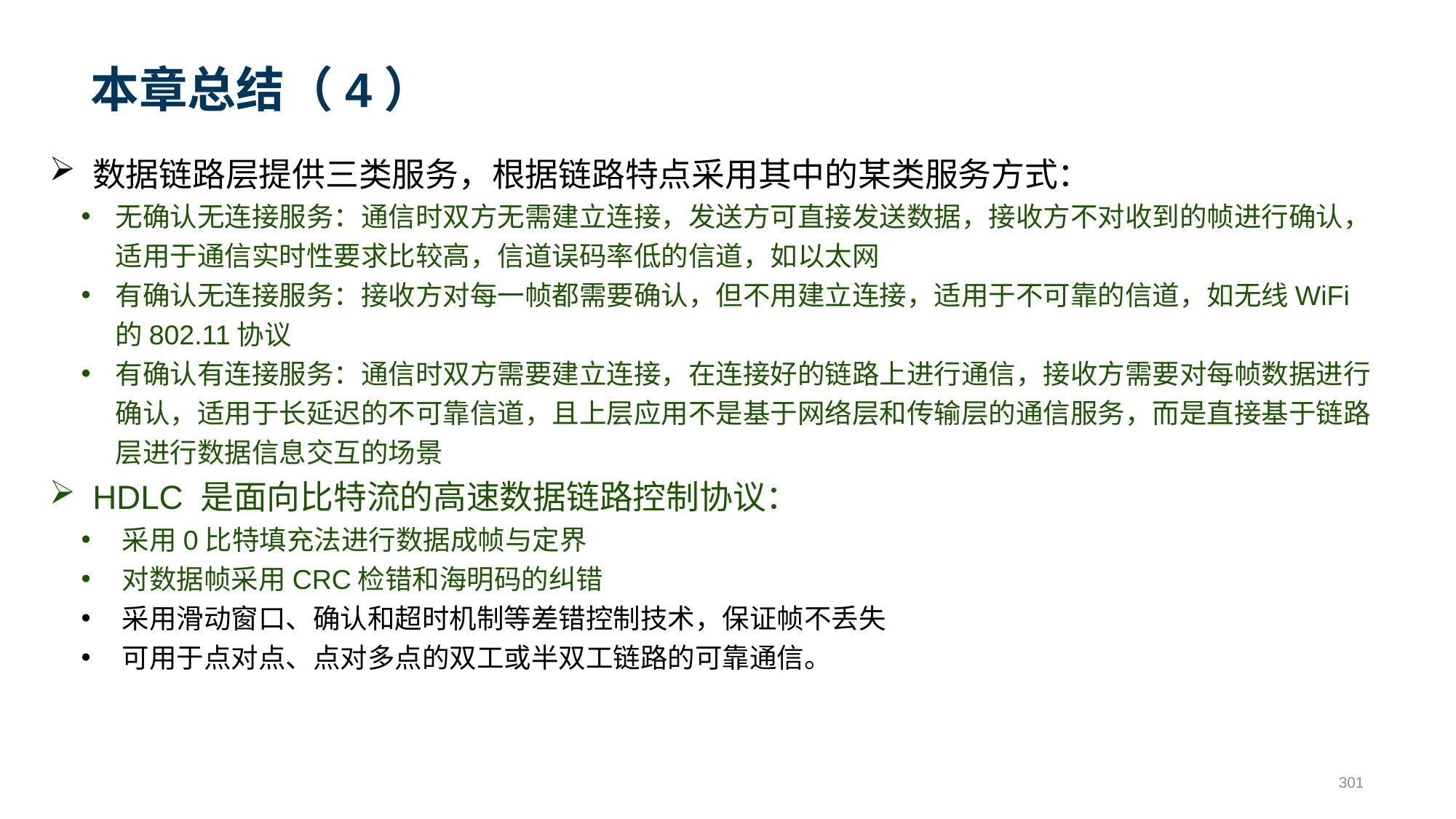

# 本章总结（4）
数据链路层提供三类服务，根据链路特点采用其中的某类服务方式：
无确认无连接服务：通信时双方无需建立连接，发送方可直接发送数据，接收方不对收到的帧进行确认，适用于通信实时性要求比较高，信道误码率低的信道，如以太网
有确认无连接服务：接收方对每一帧都需要确认，但不用建立连接，适用于不可靠的信道，如无线WiFi 的802.11协议
有确认有连接服务：通信时双方需要建立连接，在连接好的链路上进行通信，接收方需要对每帧数据进行确认，适用于长延迟的不可靠信道，且上层应用不是基于网络层和传输层的通信服务，而是直接基于链路层进行数据信息交互的场景
HDLC 是面向比特流的高速数据链路控制协议：
采用0比特填充法进行数据成帧与定界
对数据帧采用CRC检错和海明码的纠错
采用滑动窗口、确认和超时机制等差错控制技术，保证帧不丢失
可用于点对点、点对多点的双工或半双工链路的可靠通信。

301